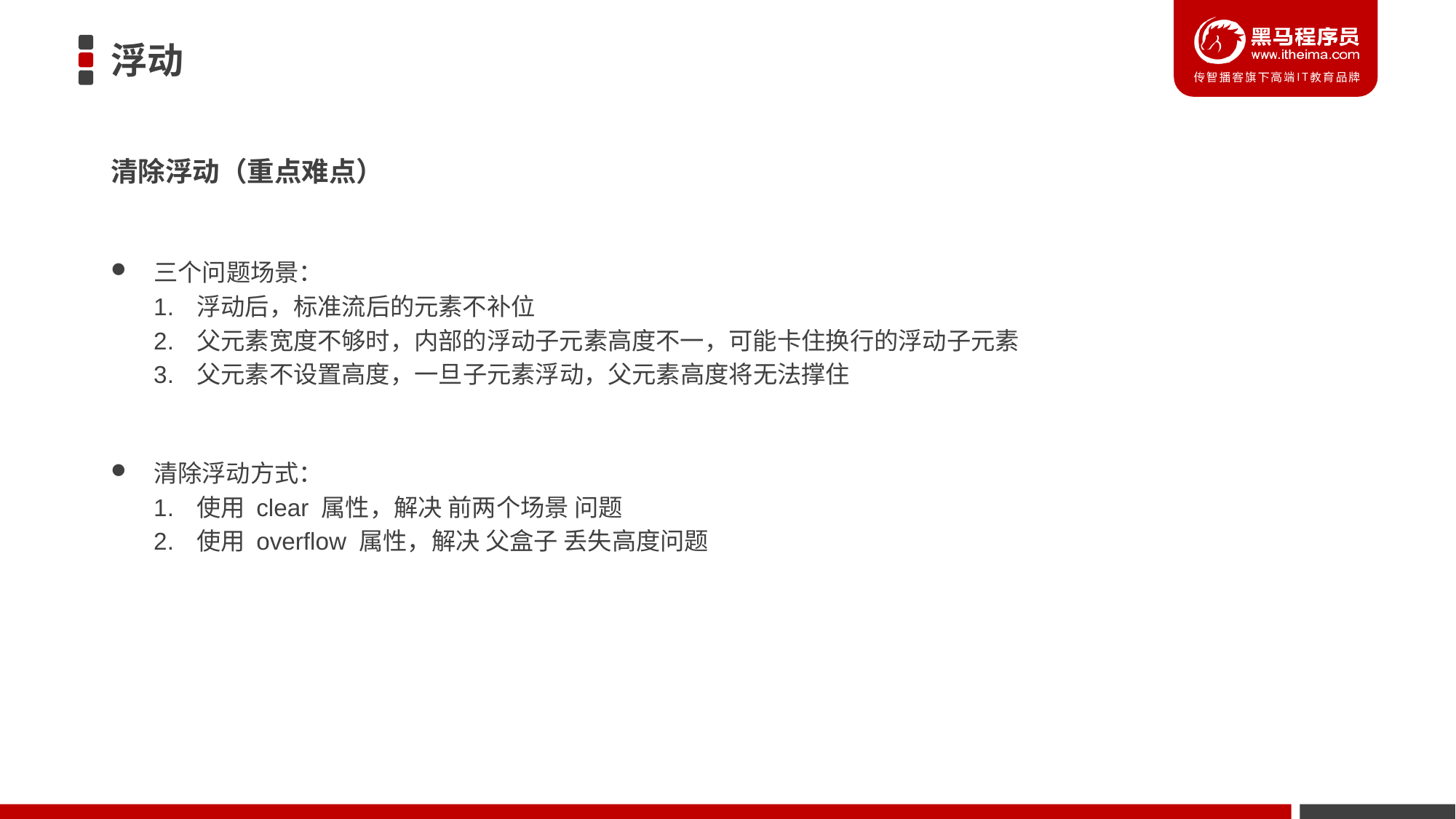

# 浮动
清除浮动（重点难点）
三个问题场景：
浮动后，标准流后的元素不补位
父元素宽度不够时，内部的浮动子元素高度不一，可能卡住换行的浮动子元素
父元素不设置高度，一旦子元素浮动，父元素高度将无法撑住

清除浮动方式：
使用 clear 属性，解决 前两个场景 问题
使用 overflow 属性，解决 父盒子 丢失高度问题